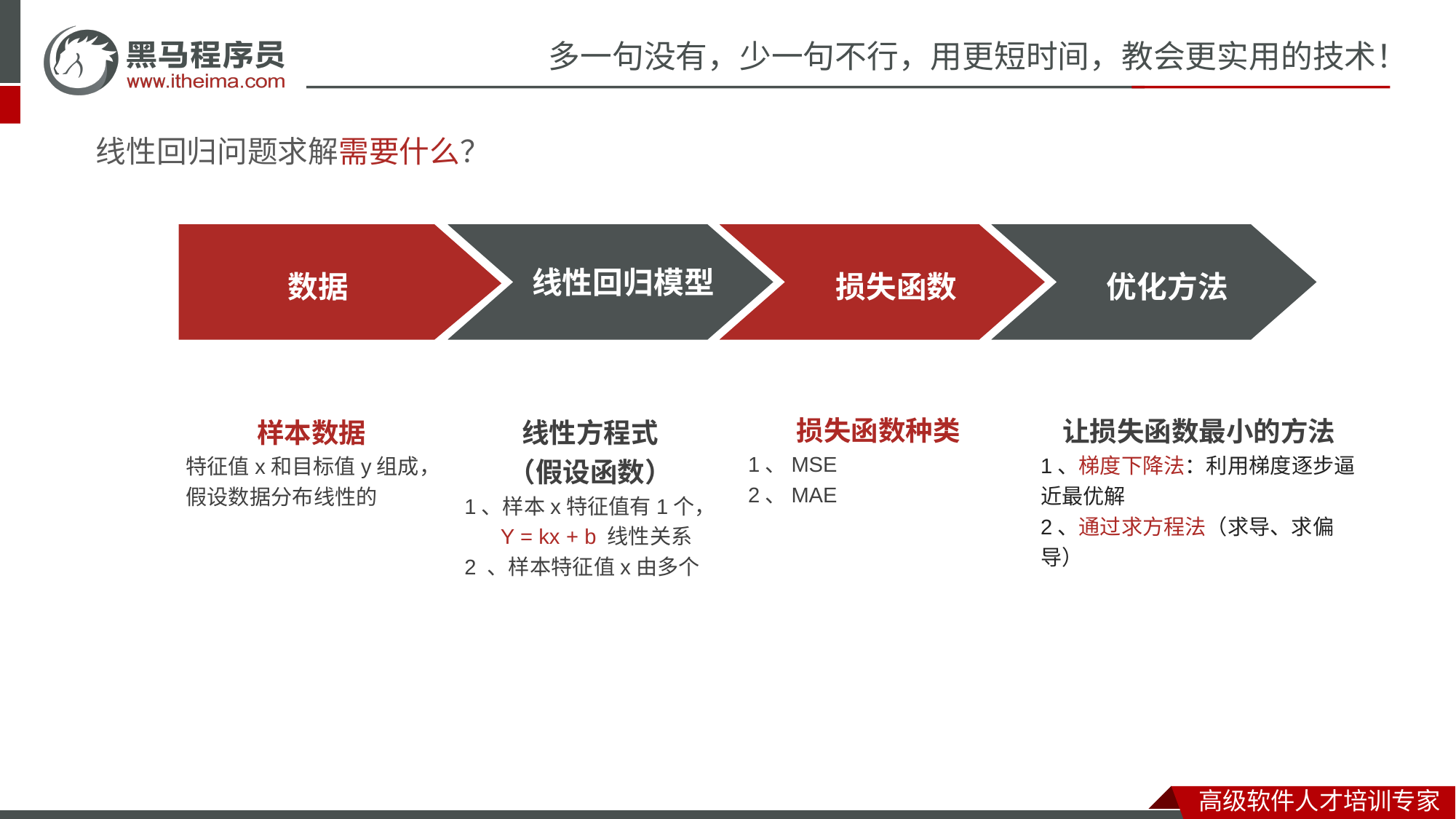

# 线性回归问题求解需要什么？

数据
损失函数
优化方法
线性回归模型
损失函数种类
1、MSE
2、MAE

让损失函数最小的方法
1、梯度下降法：利用梯度逐步逼近最优解
2、通过求方程法（求导、求偏导）
样本数据
特征值x和目标值y组成，
假设数据分布线性的
线性方程式
（假设函数）
1、样本x特征值有1个，
      Y = kx + b 线性关系
2 、样本特征值x由多个